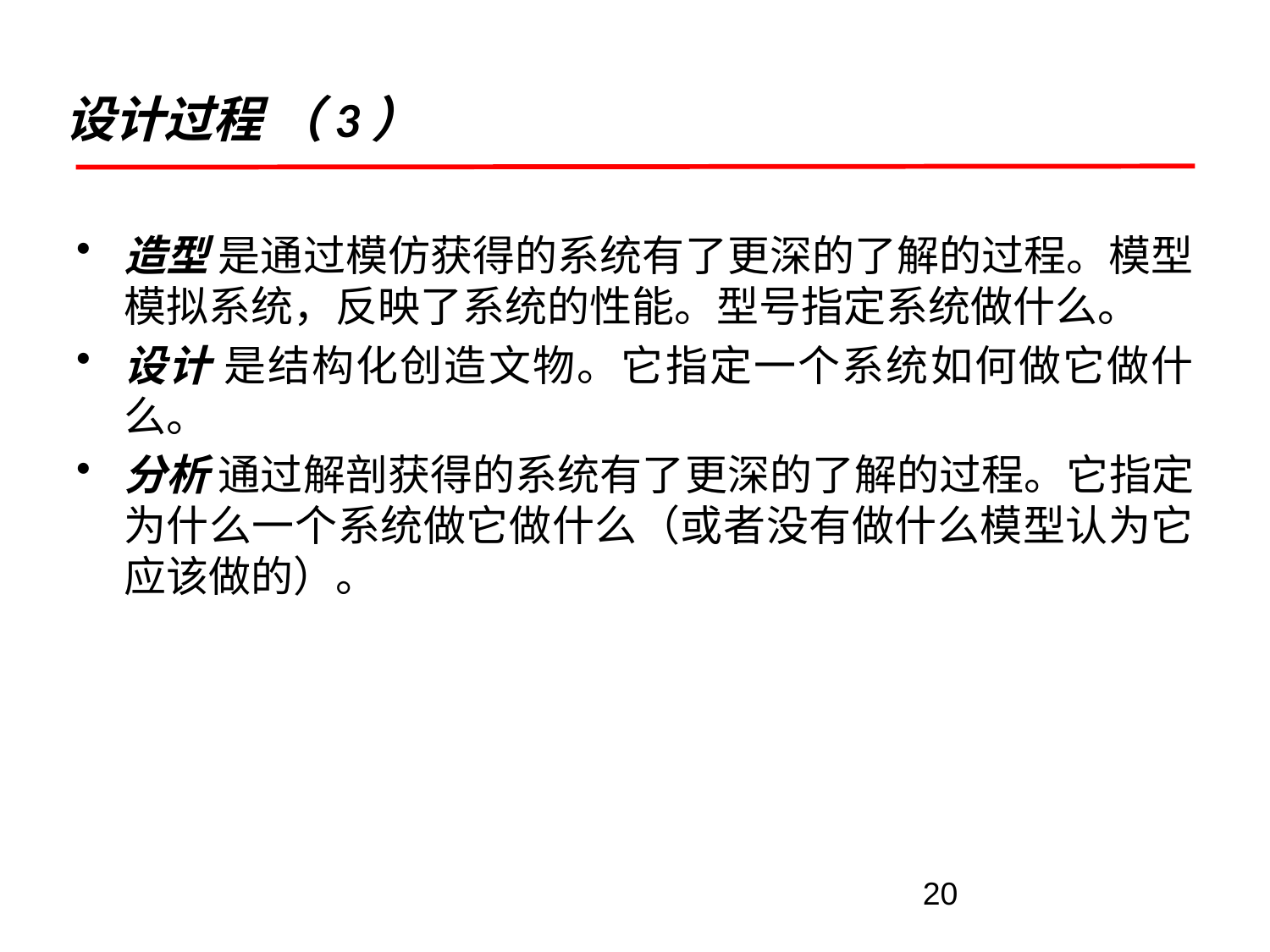

# 设计过程 （3）
造型 是通过模仿获得的系统有了更深的了解的过程。模型模拟系统，反映了系统的性能。型号指定系统做什么。
设计 是结构化创造文物。它指定一个系统如何做它做什么。
分析 通过解剖获得的系统有了更深的了解的过程。它指定为什么一个系统做它做什么（或者没有做什么模型认为它应该做的）。
20